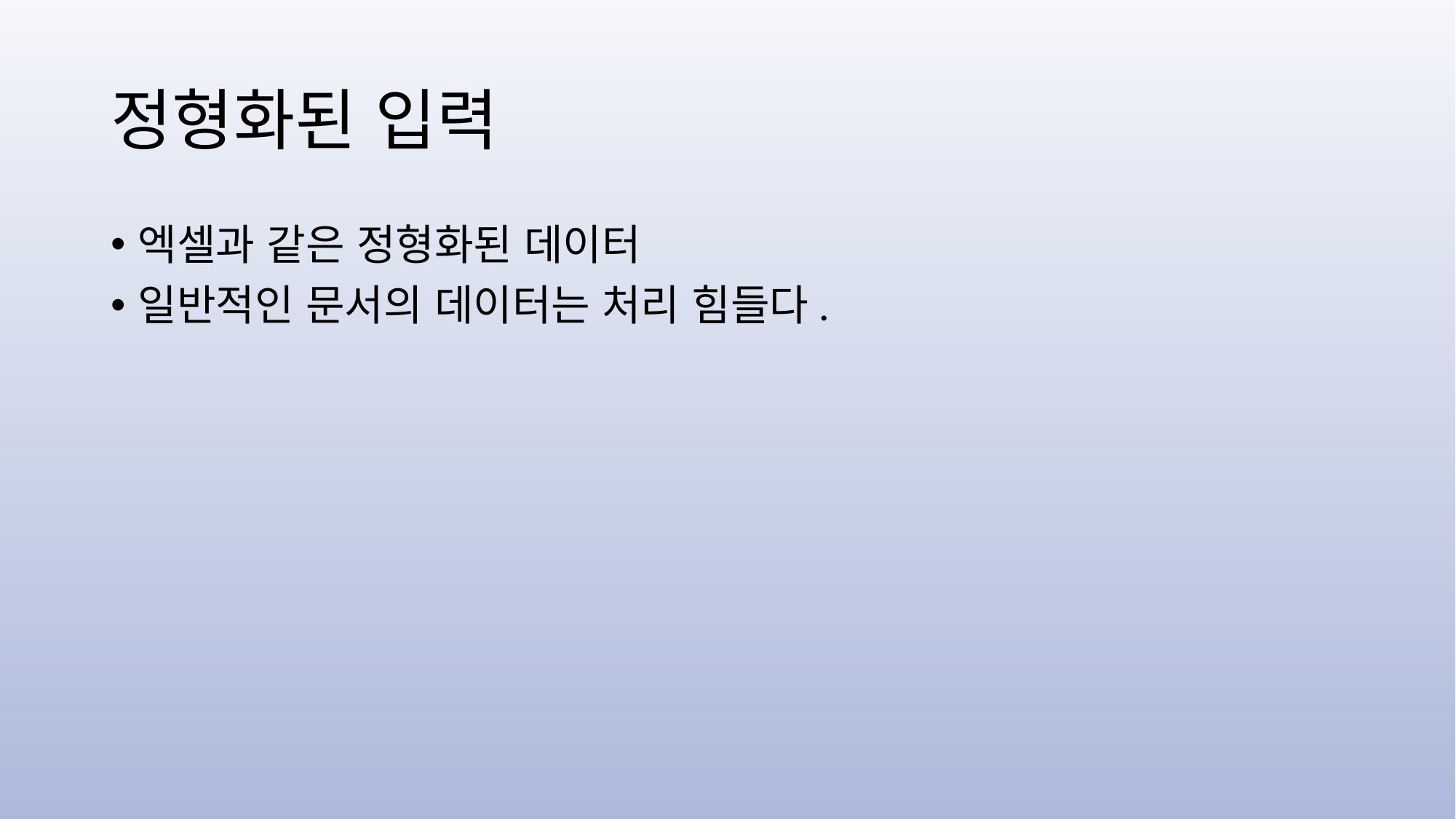

# 정형화된 입력
엑셀과 같은 정형화된 데이터
일반적인 문서의 데이터는 처리 힘들다.